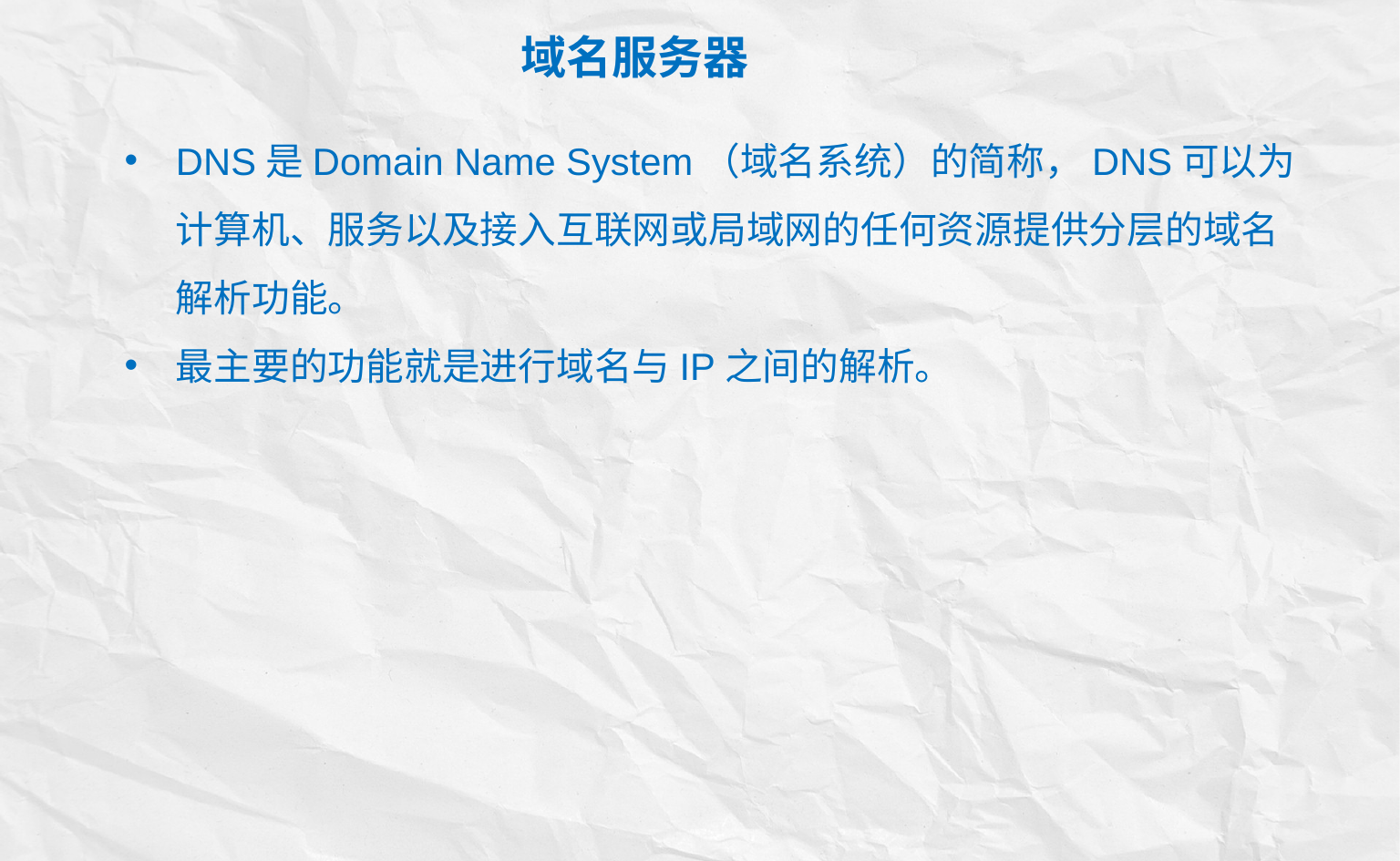

域名服务器
DNS是Domain Name System（域名系统）的简称，DNS可以为计算机、服务以及接入互联网或局域网的任何资源提供分层的域名解析功能。
最主要的功能就是进行域名与IP之间的解析。

36